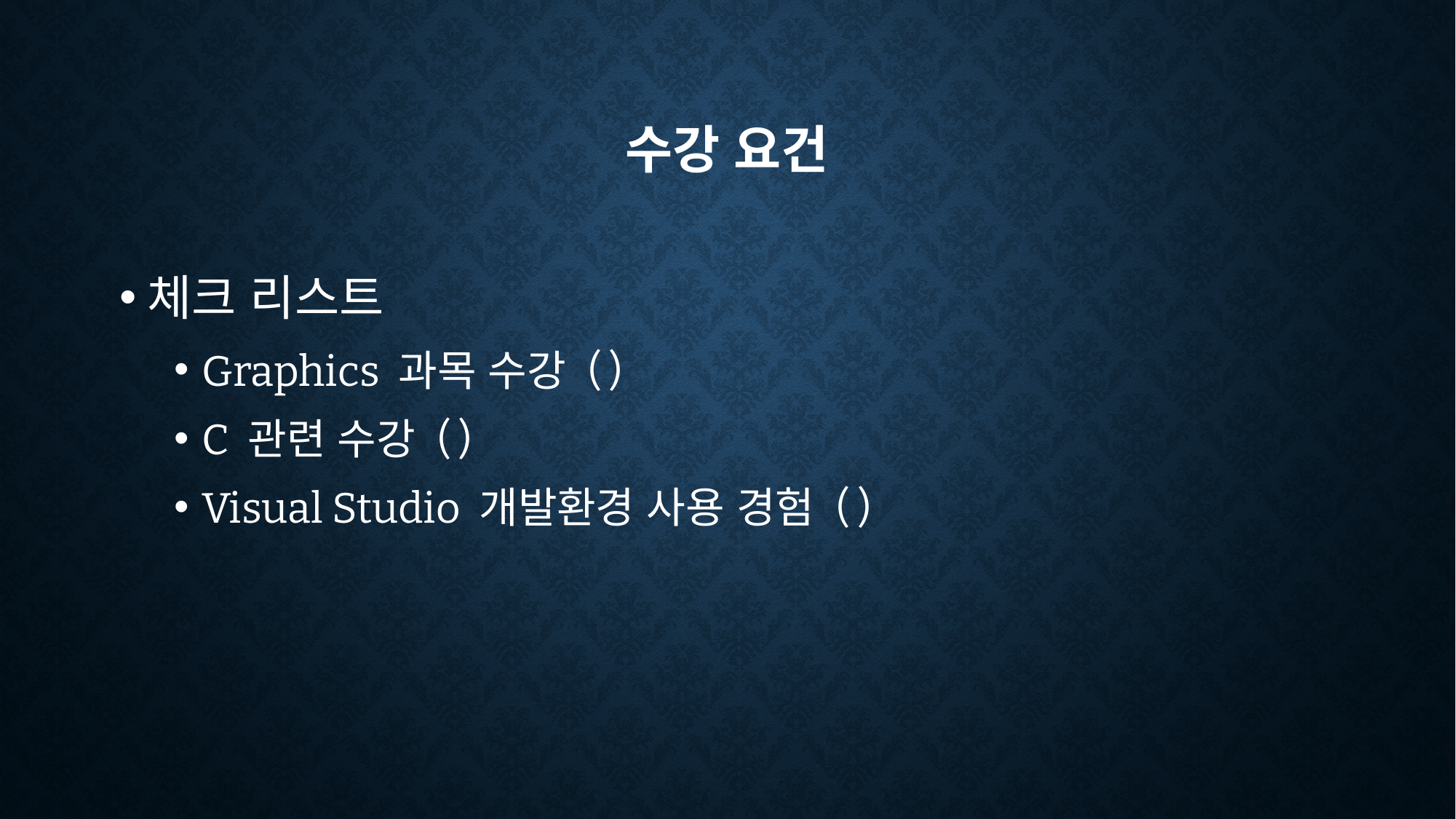

# 수강 요건
체크 리스트
Graphics 과목 수강 ( )
C 관련 수강 ( )
Visual Studio 개발환경 사용 경험 ( )